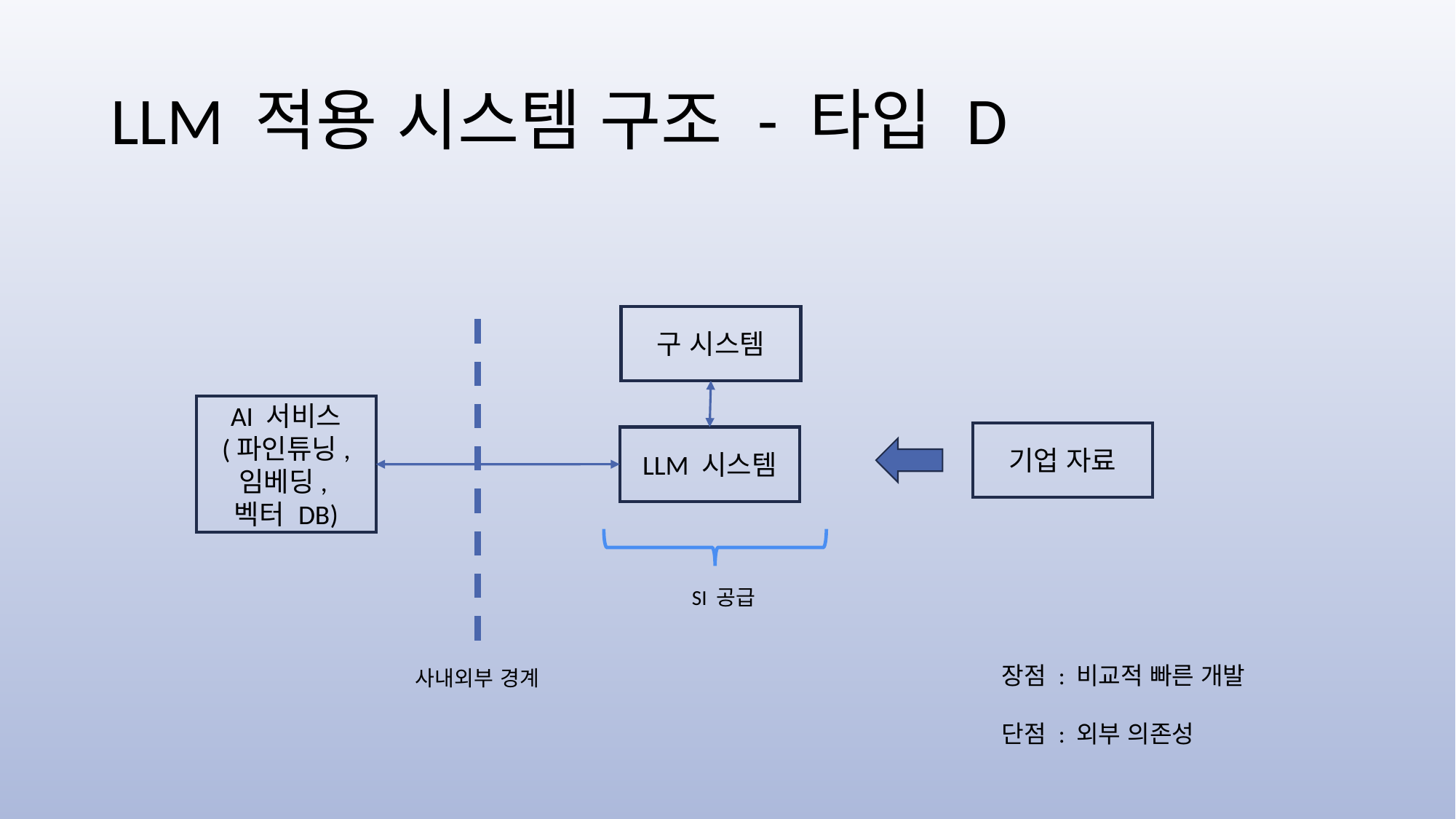

# LLM 적용 시스템 구조 - 타입 D

구 시스템
AI 서비스
(파인튜닝, 임베딩,
벡터 DB)
기업 자료
LLM 시스템

SI 공급
장점 : 비교적 빠른 개발

단점 : 외부 의존성
사내외부 경계